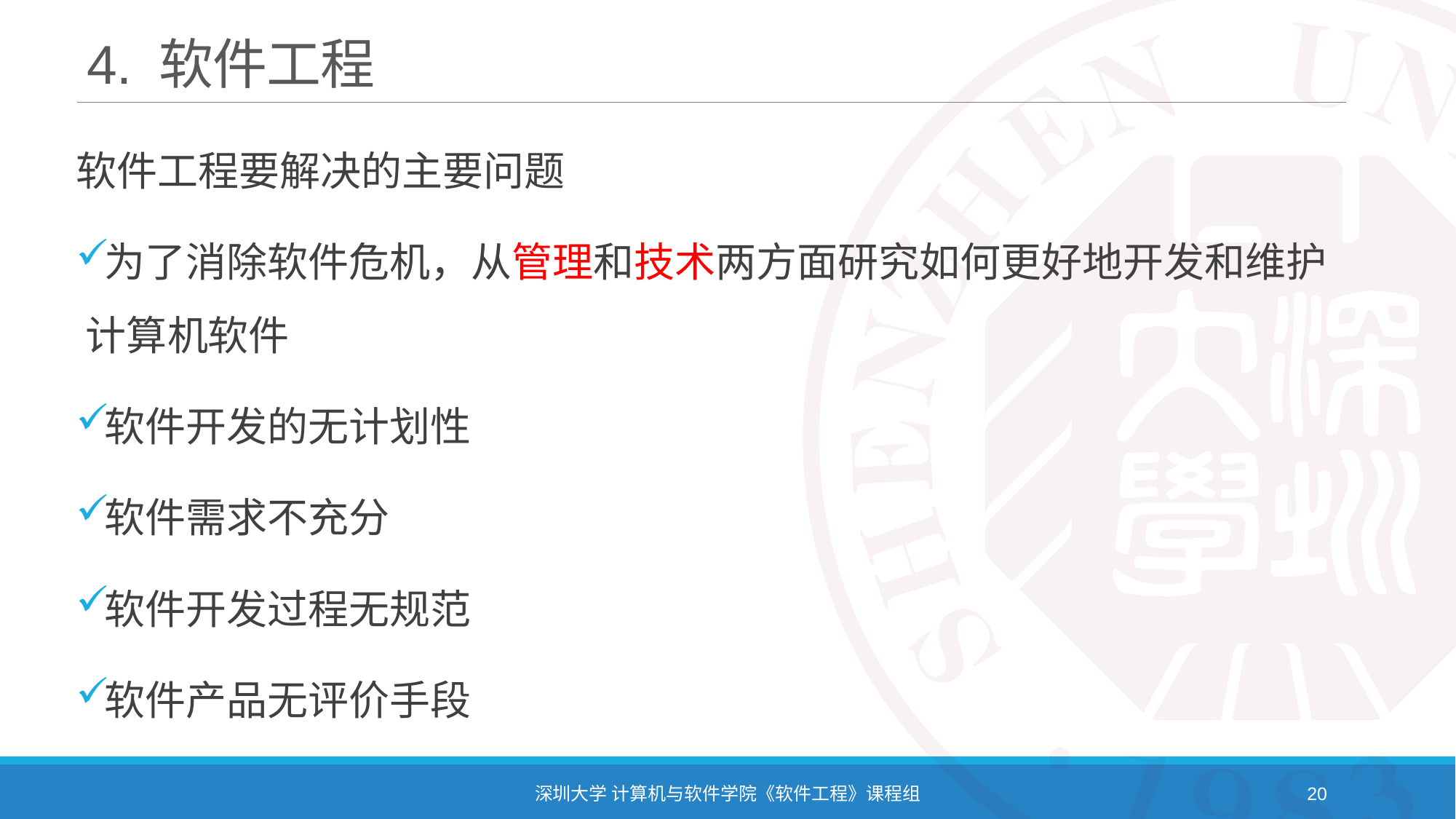

# 4. 软件工程
软件工程要解决的主要问题
为了消除软件危机，从管理和技术两方面研究如何更好地开发和维护计算机软件
软件开发的无计划性
软件需求不充分
软件开发过程无规范
软件产品无评价手段
深圳大学 计算机与软件学院《软件工程》课程组
20